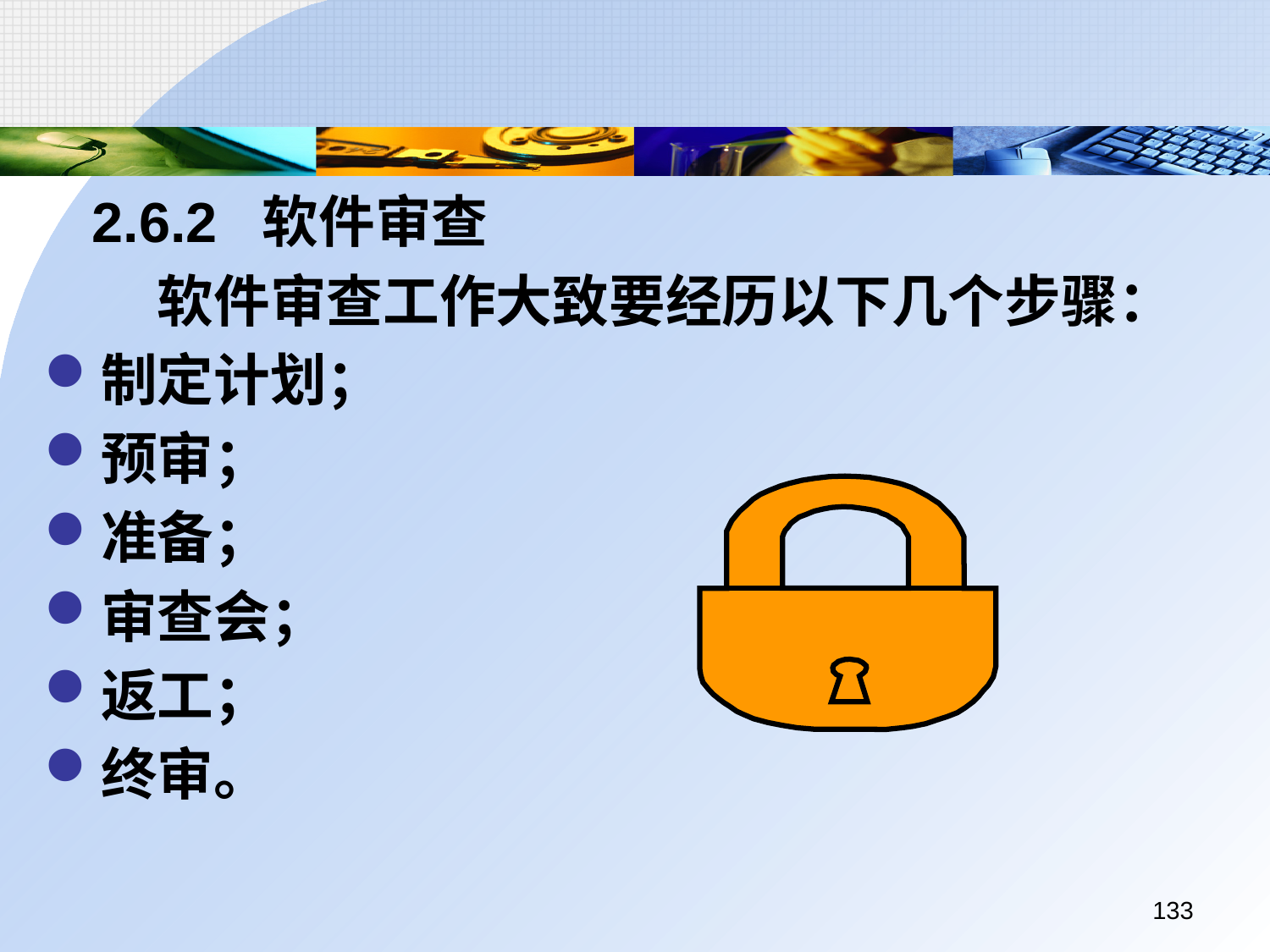

2.6.2  软件审查
	    软件审查工作大致要经历以下几个步骤：
制定计划；
预审；
准备；
审查会；
返工；
终审。

133